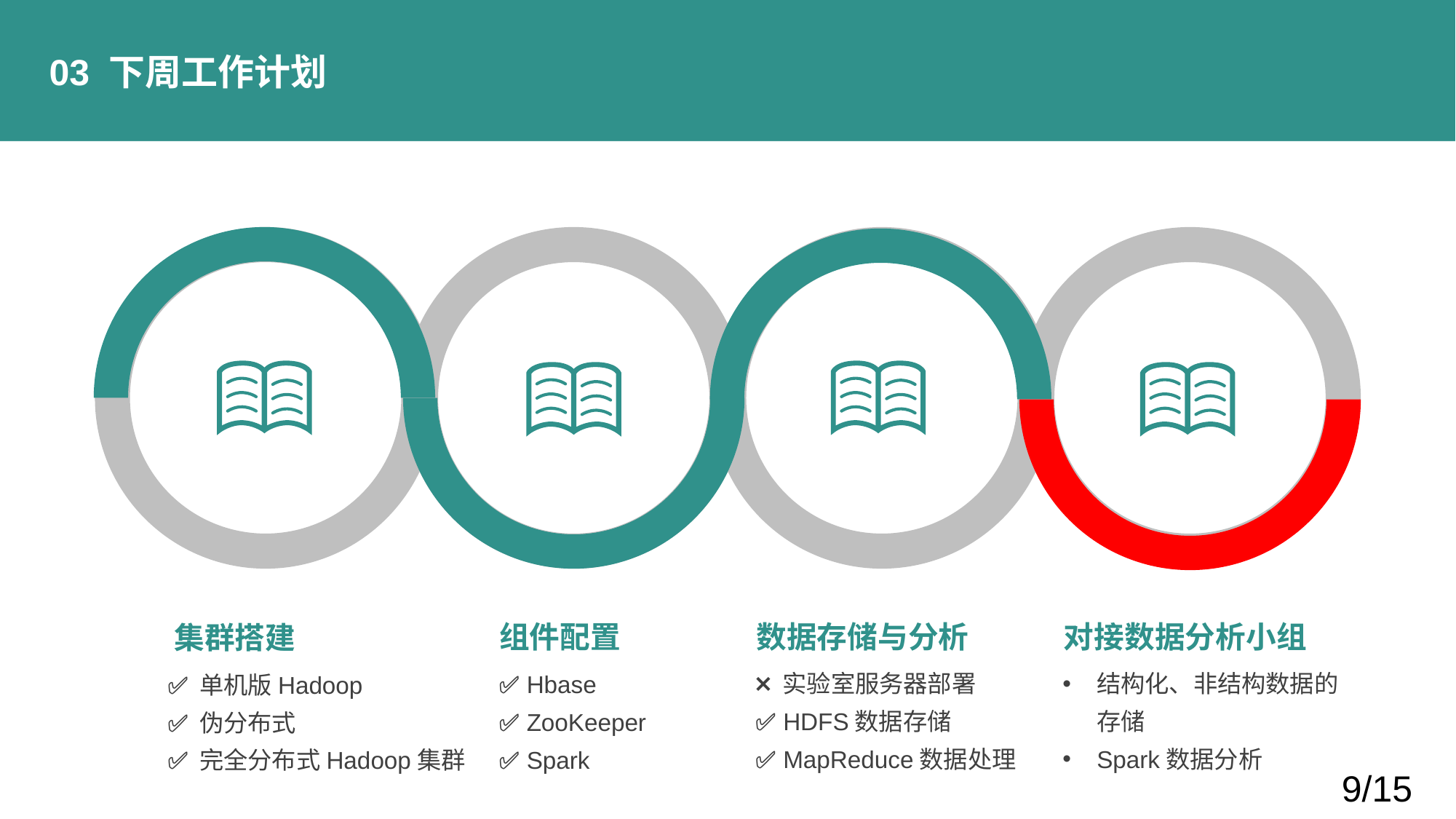

03 下周工作计划

数据存储与分析
对接数据分析小组
组件配置
集群搭建
❌ 实验室服务器部署
✅ HDFS数据存储
✅ MapReduce数据处理

结构化、非结构数据的存储
Spark数据分析

✅ Hbase
✅ ZooKeeper
✅ Spark

✅ 单机版Hadoop
✅ 伪分布式
✅ 完全分布式Hadoop集群
9/15